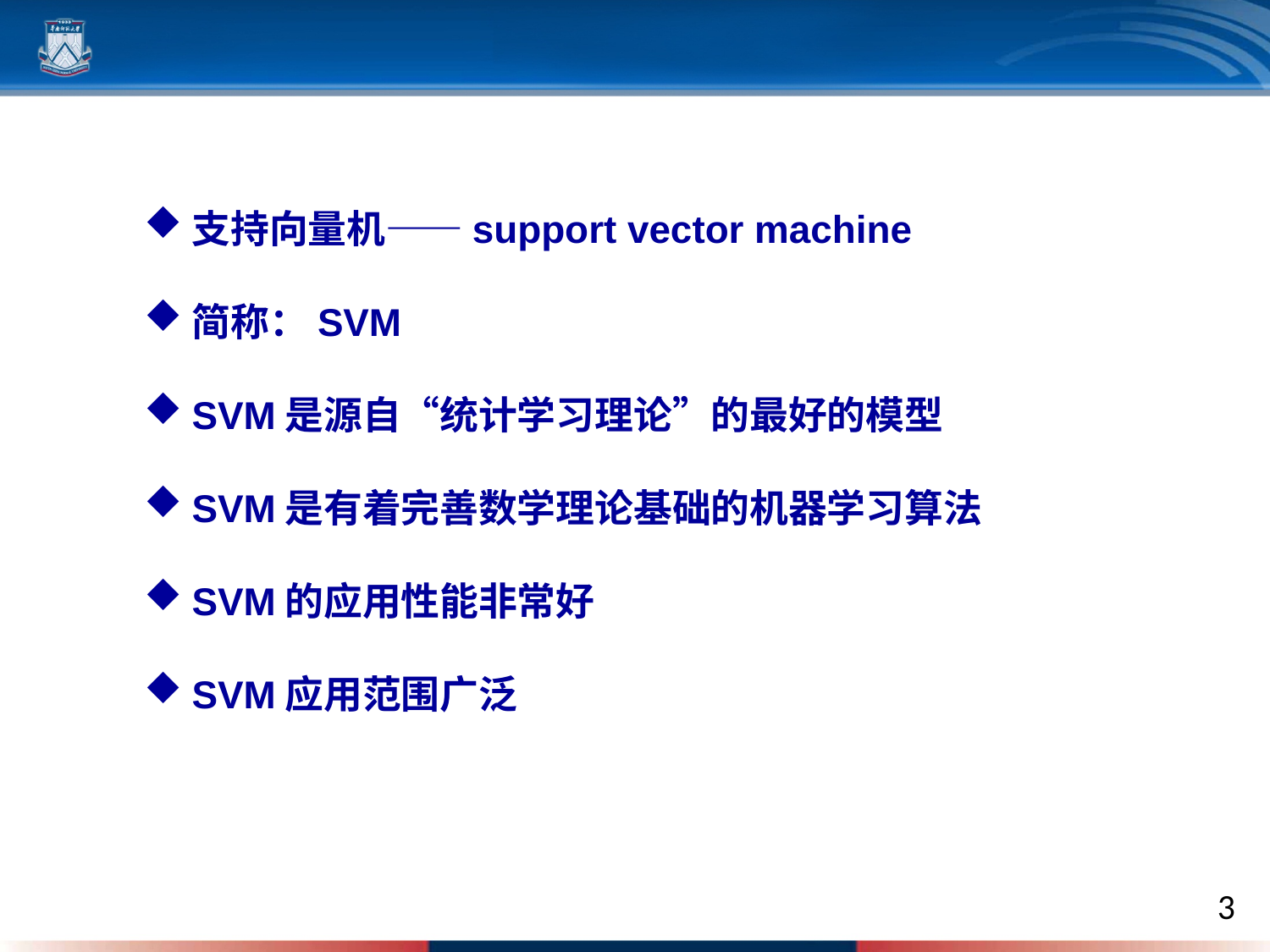

支持向量机——support vector machine
简称：SVM
SVM是源自“统计学习理论”的最好的模型
SVM是有着完善数学理论基础的机器学习算法
SVM的应用性能非常好
SVM应用范围广泛